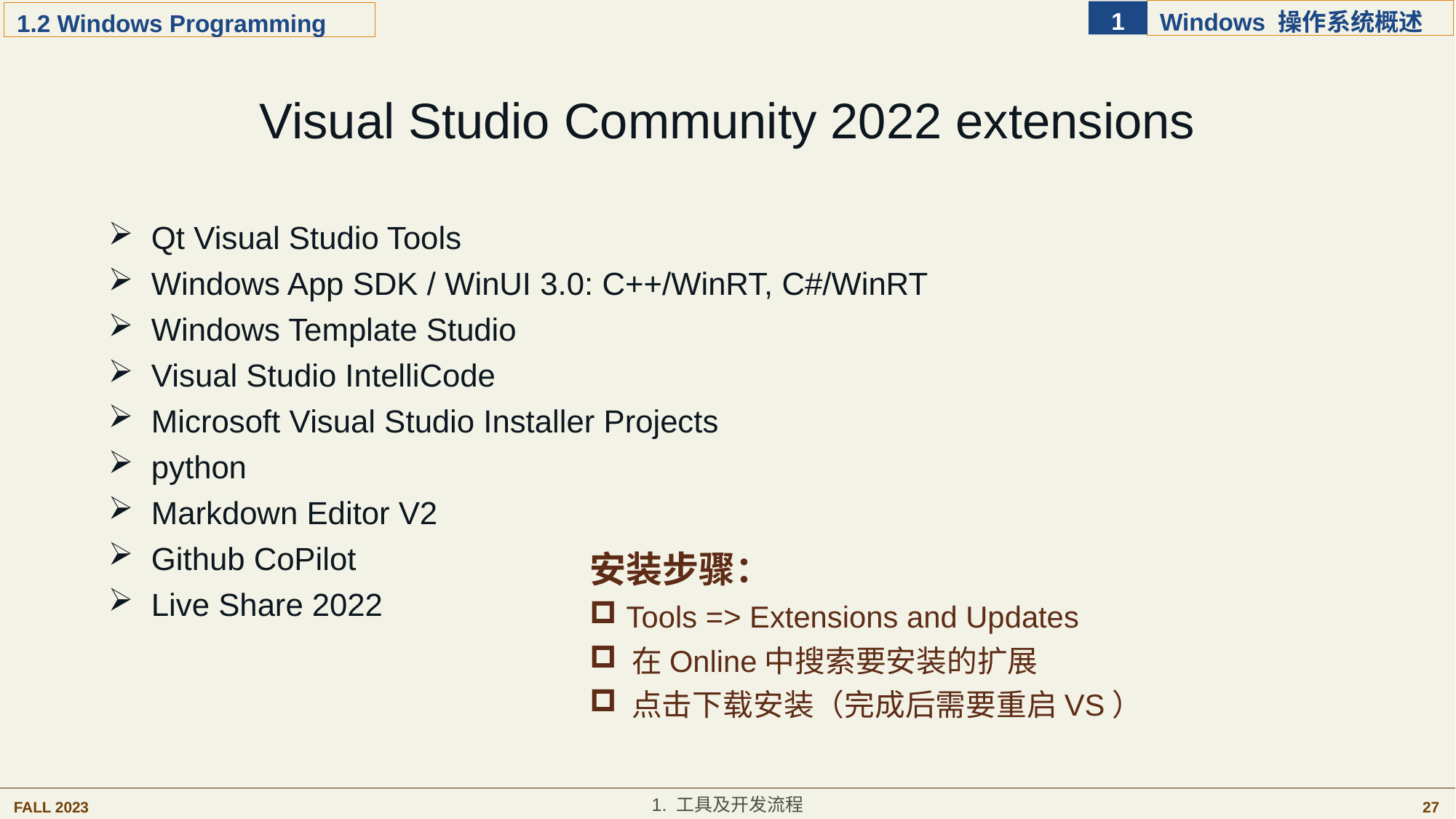

Visual Studio Community 2022 extensions
  Qt Visual Studio Tools
  Windows App SDK / WinUI 3.0: C++/WinRT, C#/WinRT
  Windows Template Studio
  Visual Studio IntelliCode
  Microsoft Visual Studio Installer Projects
  python
  Markdown Editor V2
  Github CoPilot
  Live Share 2022

安装步骤：
 Tools => Extensions and Updates
 在Online中搜索要安装的扩展
 点击下载安装（完成后需要重启VS）

1. 工具及开发流程